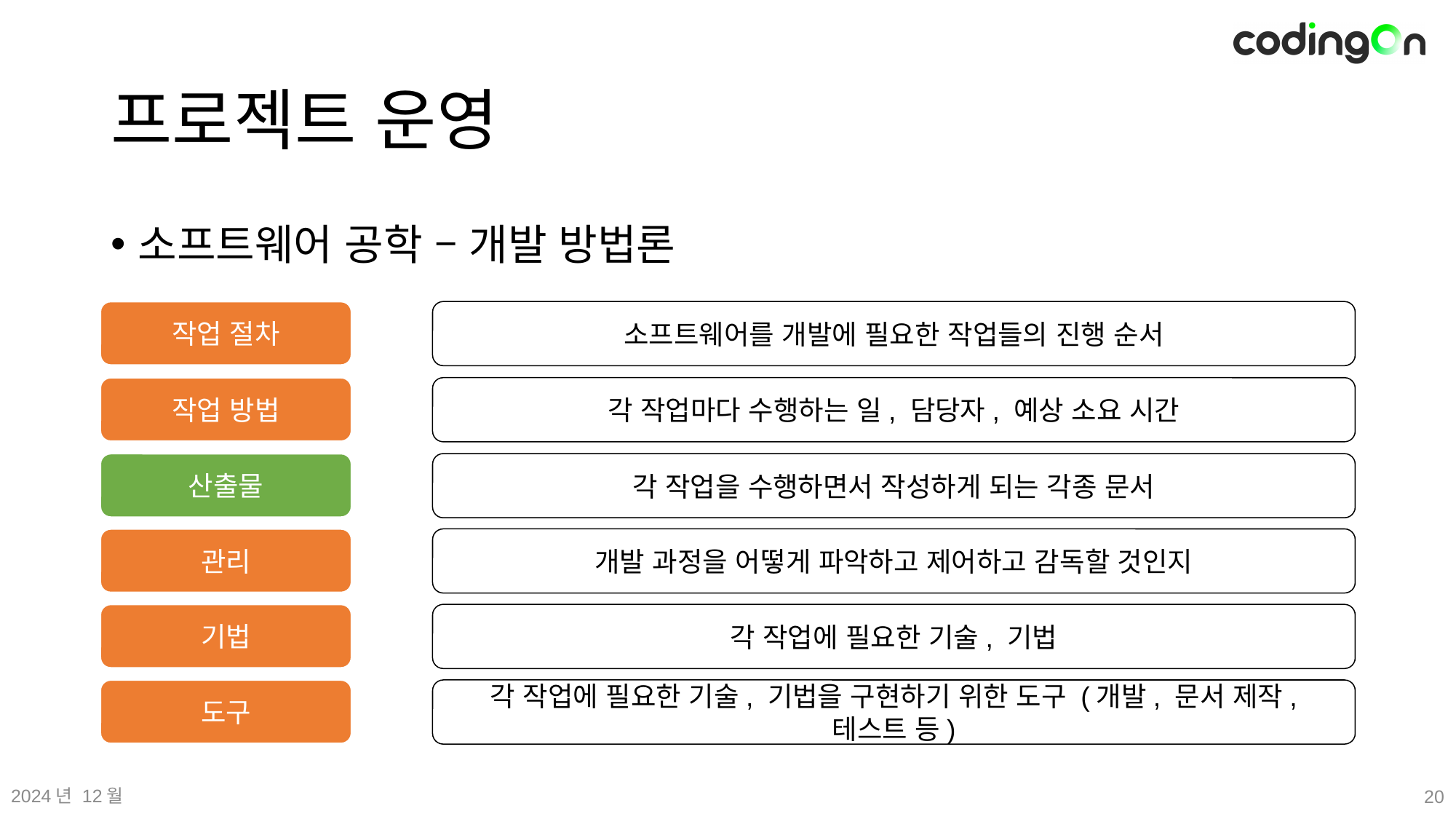

# 프로젝트 운영
소프트웨어 공학 – 개발 방법론
작업 절차
소프트웨어를 개발에 필요한 작업들의 진행 순서
작업 방법
각 작업마다 수행하는 일, 담당자, 예상 소요 시간
산출물
각 작업을 수행하면서 작성하게 되는 각종 문서
관리
개발 과정을 어떻게 파악하고 제어하고 감독할 것인지
기법
각 작업에 필요한 기술, 기법
도구
각 작업에 필요한 기술, 기법을 구현하기 위한 도구 (개발, 문서 제작, 테스트 등)
2024년 12월
20